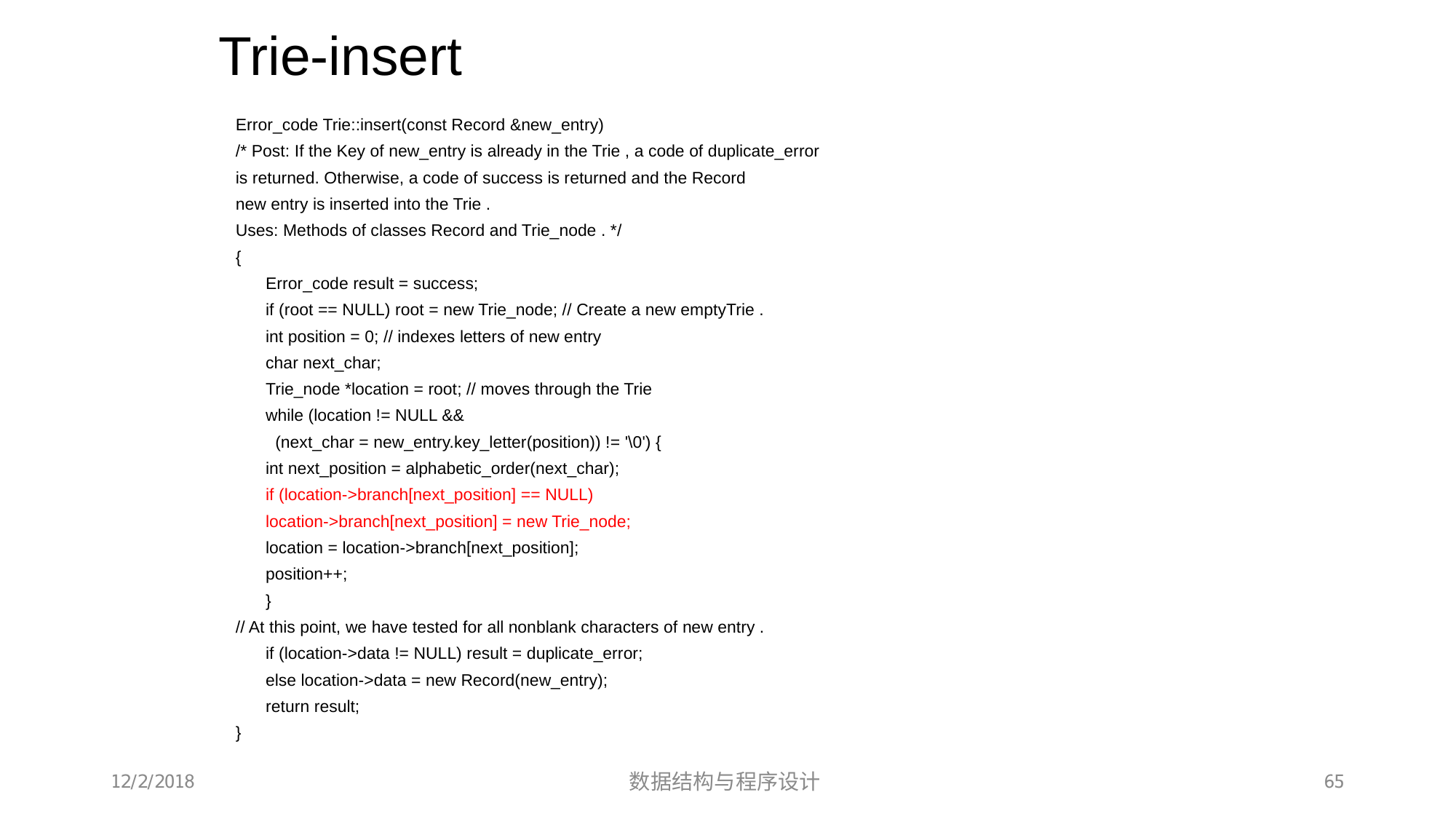

# Trie-insert

Error_code Trie::insert(const Record &new_entry)
/* Post: If the Key of new_entry is already in the Trie , a code of duplicate_error
is returned. Otherwise, a code of success is returned and the Record
new entry is inserted into the Trie .
Uses: Methods of classes Record and Trie_node . */
{
	Error_code result = success;
	if (root == NULL) root = new Trie_node; // Create a new emptyTrie .
	int position = 0; // indexes letters of new entry
	char next_char;
	Trie_node *location = root; // moves through the Trie
	while (location != NULL &&
		  (next_char = new_entry.key_letter(position)) != '\0') {
		int next_position = alphabetic_order(next_char);
		if (location->branch[next_position] == NULL)
			location->branch[next_position] = new Trie_node;
		location = location->branch[next_position];
		position++;
	}
// At this point, we have tested for all nonblank characters of new entry .
	if (location->data != NULL) result = duplicate_error;
	else location->data = new Record(new_entry);
	return result;
}

12/2/2018
数据结构与程序设计
65